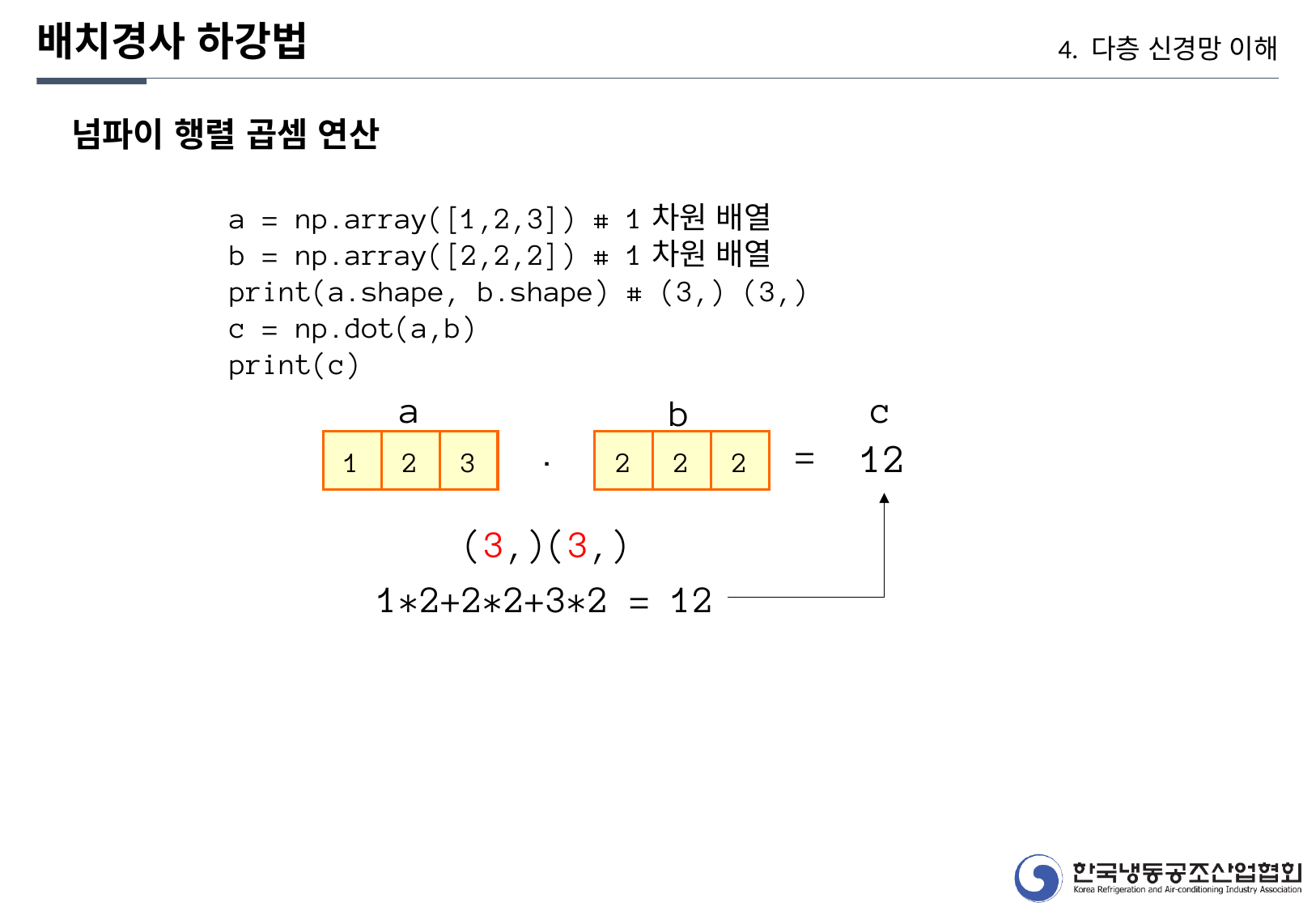

배치경사 하강법
4. 다층 신경망 이해
넘파이 행렬 곱셈 연산
a = np.array([1,2,3]) # 1차원 배열
b = np.array([2,2,2]) # 1차원 배열
print(a.shape, b.shape) # (3,) (3,)
c = np.dot(a,b)
print(c)
a
c
b
.
=
12
1
2
3
2
2
2
(3,)(3,)
1*2+2*2+3*2 = 12